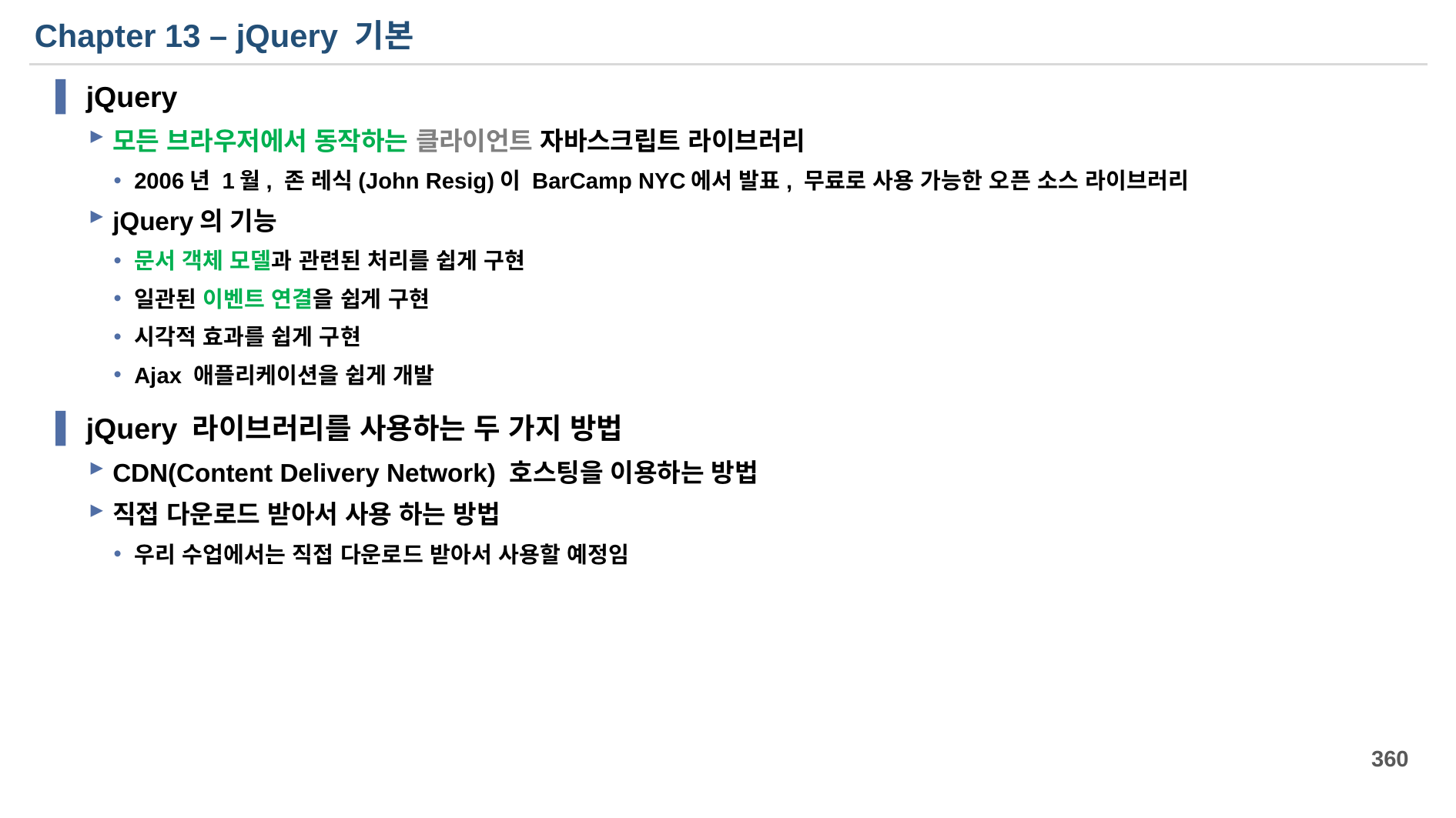

# Chapter 13 – jQuery 기본
jQuery
모든 브라우저에서 동작하는 클라이언트 자바스크립트 라이브러리
2006년 1월, 존 레식(John Resig)이 BarCamp NYC에서 발표, 무료로 사용 가능한 오픈 소스 라이브러리
jQuery의 기능
문서 객체 모델과 관련된 처리를 쉽게 구현
일관된 이벤트 연결을 쉽게 구현
시각적 효과를 쉽게 구현
Ajax 애플리케이션을 쉽게 개발
jQuery 라이브러리를 사용하는 두 가지 방법
CDN(Content Delivery Network) 호스팅을 이용하는 방법
직접 다운로드 받아서 사용 하는 방법
우리 수업에서는 직접 다운로드 받아서 사용할 예정임

360